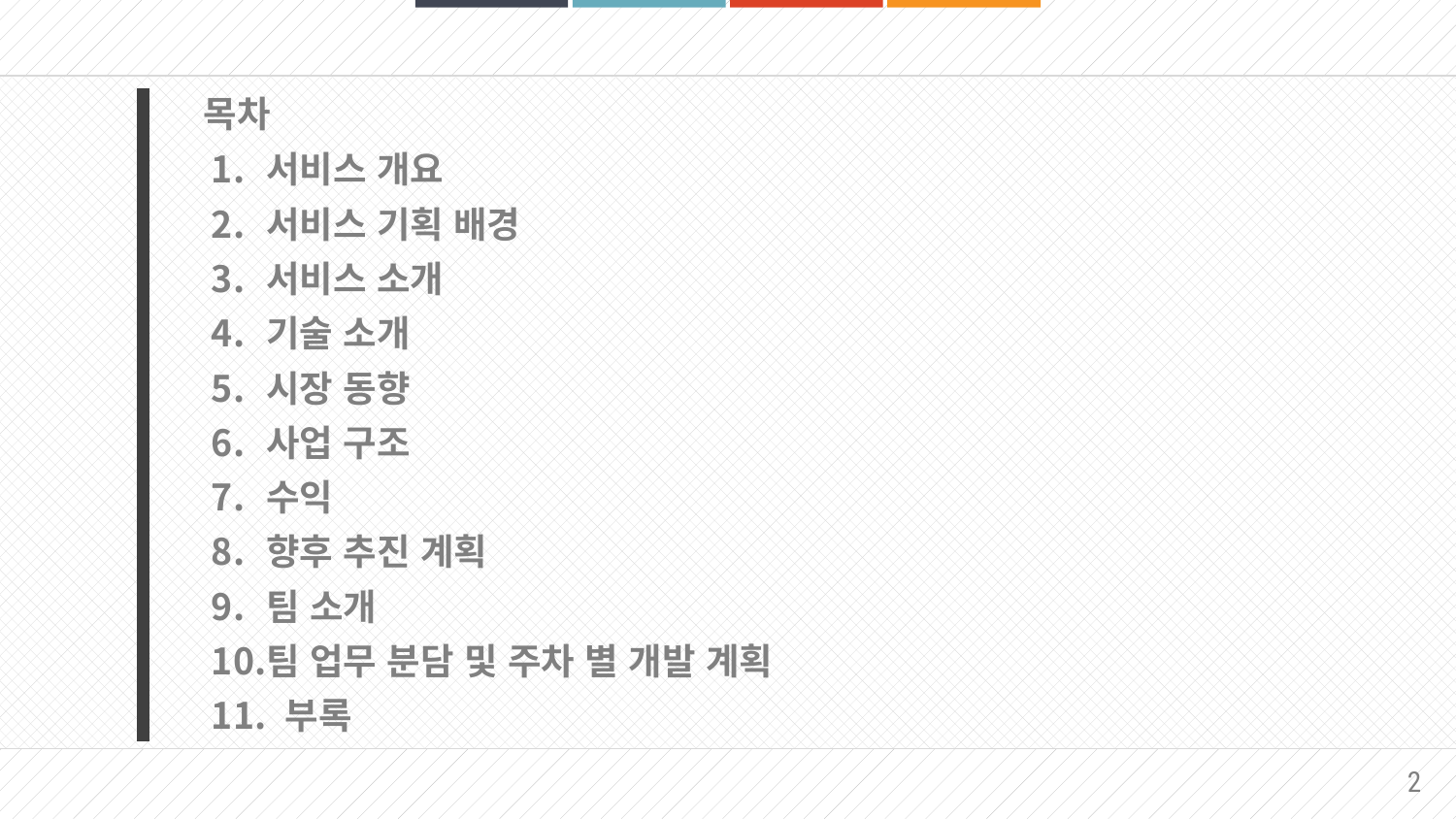

목차
서비스 개요
서비스 기획 배경
서비스 소개
기술 소개
시장 동향
사업 구조
수익
향후 추진 계획
팀 소개
팀 업무 분담 및 주차 별 개발 계획
 부록